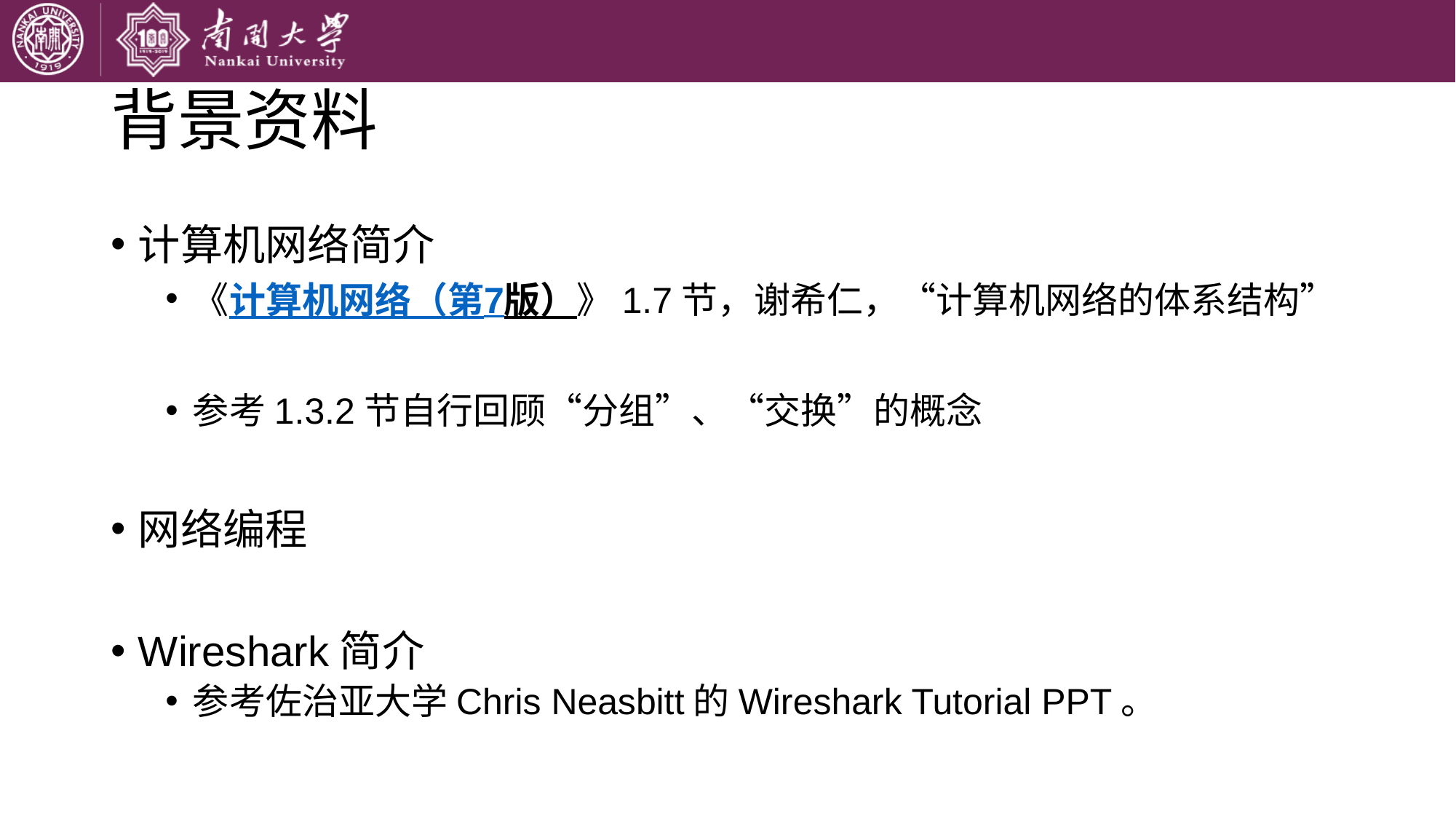

# 背景资料
计算机网络简介
《计算机网络（第7版）》1.7节，谢希仁，“计算机网络的体系结构”

参考1.3.2节自行回顾“分组”、“交换”的概念

网络编程

Wireshark简介
参考佐治亚大学Chris Neasbitt的Wireshark Tutorial PPT。